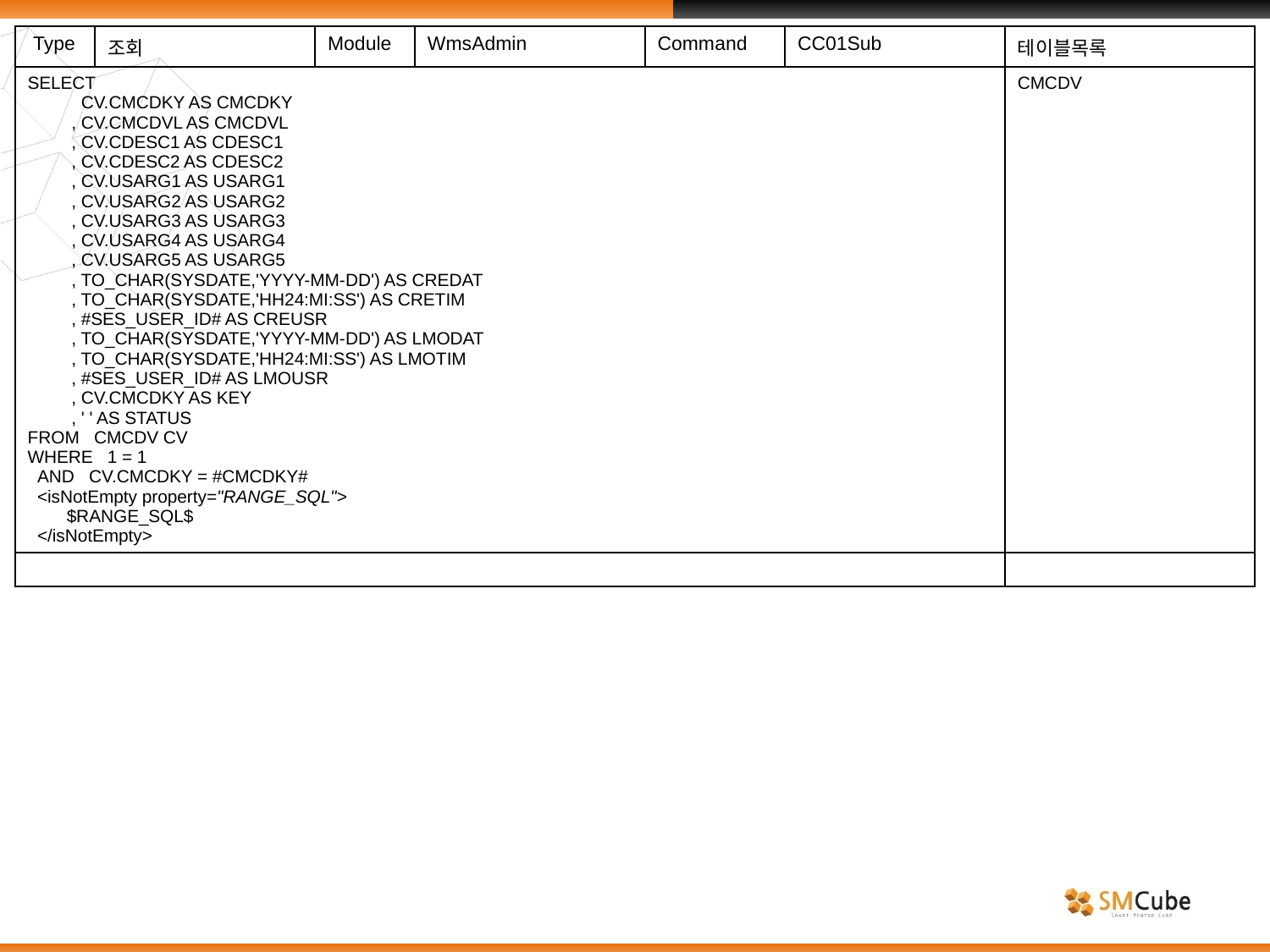

| Type | 조회 | Module | WmsAdmin | Command | CC01Sub | 테이블목록 |
| --- | --- | --- | --- | --- | --- | --- |
| SELECT CV.CMCDKY AS CMCDKY , CV.CMCDVL AS CMCDVL , CV.CDESC1 AS CDESC1 , CV.CDESC2 AS CDESC2 , CV.USARG1 AS USARG1 , CV.USARG2 AS USARG2 , CV.USARG3 AS USARG3 , CV.USARG4 AS USARG4 , CV.USARG5 AS USARG5 , TO\_CHAR(SYSDATE,'YYYY-MM-DD') AS CREDAT , TO\_CHAR(SYSDATE,'HH24:MI:SS') AS CRETIM , #SES\_USER\_ID# AS CREUSR , TO\_CHAR(SYSDATE,'YYYY-MM-DD') AS LMODAT , TO\_CHAR(SYSDATE,'HH24:MI:SS') AS LMOTIM , #SES\_USER\_ID# AS LMOUSR , CV.CMCDKY AS KEY , ' ' AS STATUS FROM CMCDV CV WHERE 1 = 1 AND CV.CMCDKY = #CMCDKY# <isNotEmpty property="RANGE\_SQL"> $RANGE\_SQL$ </isNotEmpty> |  |  |  |  |  | CMCDV |
|  |  |  |  |  |  |  |